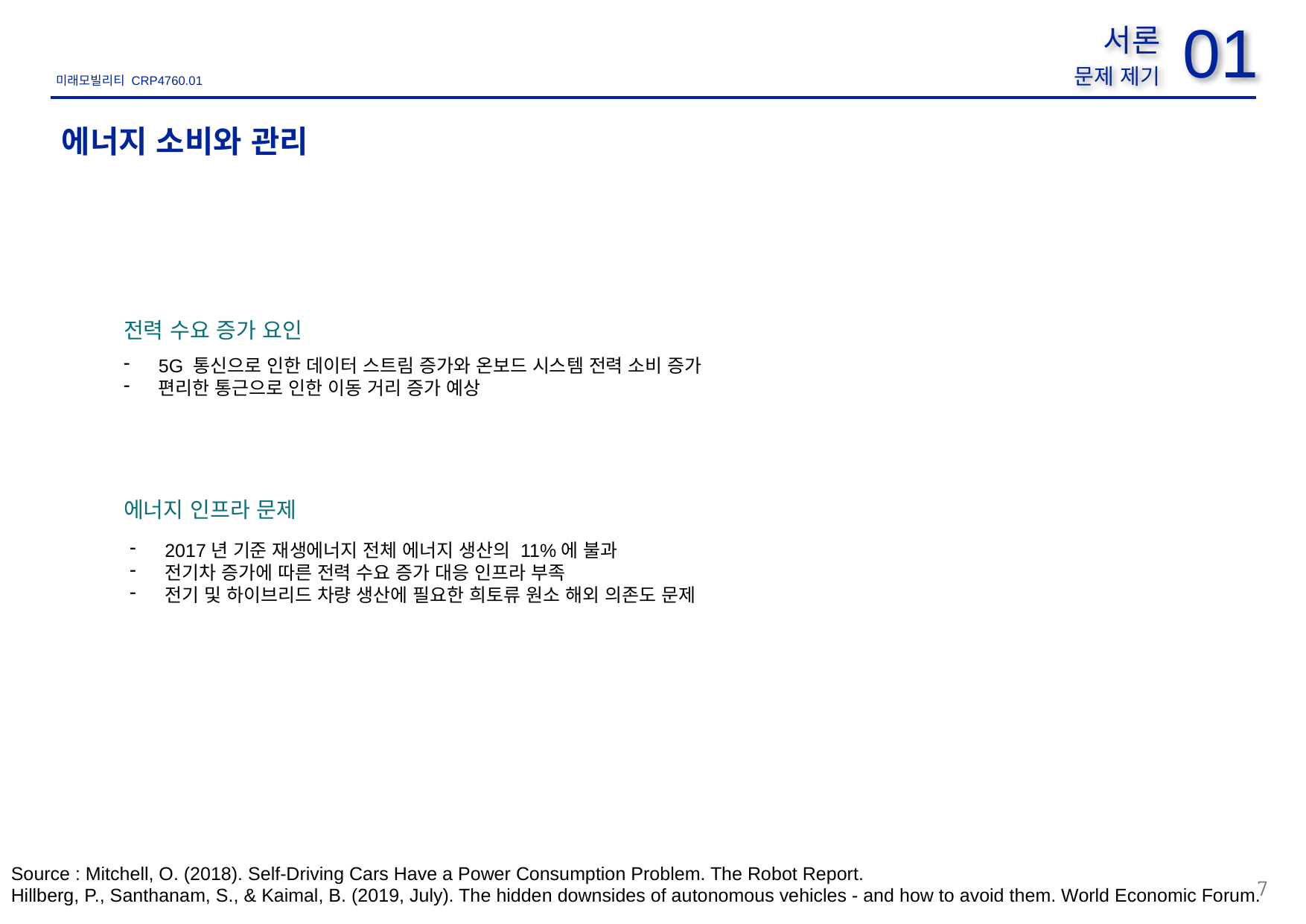

사진 대상지가 아닌 검토범위가 들어간 사진으로 교체
01
서론
문제 제기
에너지 소비와 관리
전력 수요 증가 요인
5G 통신으로 인한 데이터 스트림 증가와 온보드 시스템 전력 소비 증가
편리한 통근으로 인한 이동 거리 증가 예상
에너지 인프라 문제
2017년 기준 재생에너지 전체 에너지 생산의 11%에 불과
전기차 증가에 따른 전력 수요 증가 대응 인프라 부족
전기 및 하이브리드 차량 생산에 필요한 희토류 원소 해외 의존도 문제
Source : Mitchell, O. (2018). Self-Driving Cars Have a Power Consumption Problem. The Robot Report.
Hillberg, P., Santhanam, S., & Kaimal, B. (2019, July). The hidden downsides of autonomous vehicles - and how to avoid them. World Economic Forum.
7